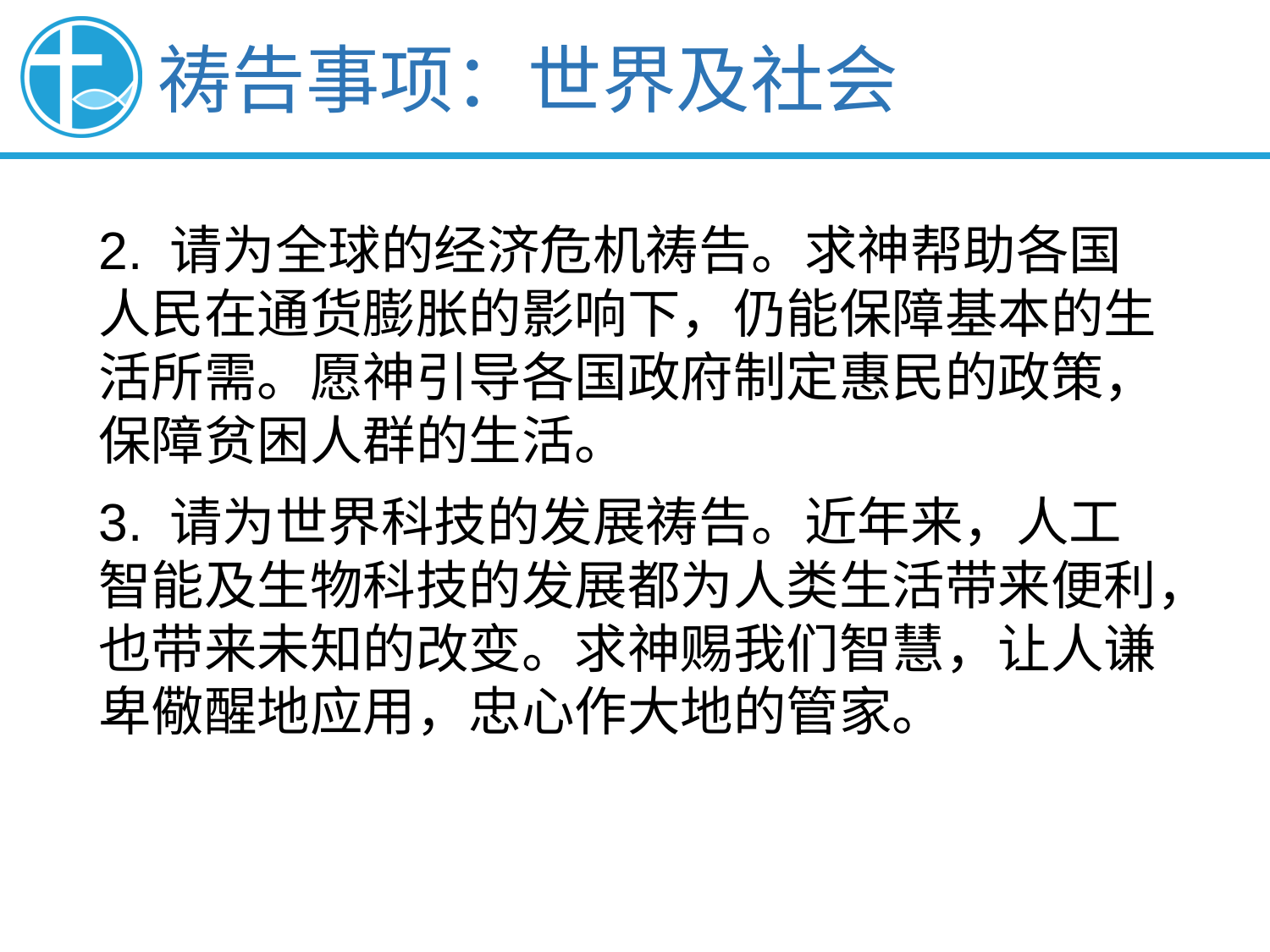

祷告事项：世界及社会

2. 请为全球的经济危机祷告。求神帮助各国人民在通货膨胀的影响下，仍能保障基本的生活所需。愿神引导各国政府制定惠民的政策，保障贫困人群的生活。
3. 请为世界科技的发展祷告。近年来，人工智能及生物科技的发展都为人类生活带来便利，也带来未知的改变。求神赐我们智慧，让人谦卑儆醒地应用，忠心作大地的管家。